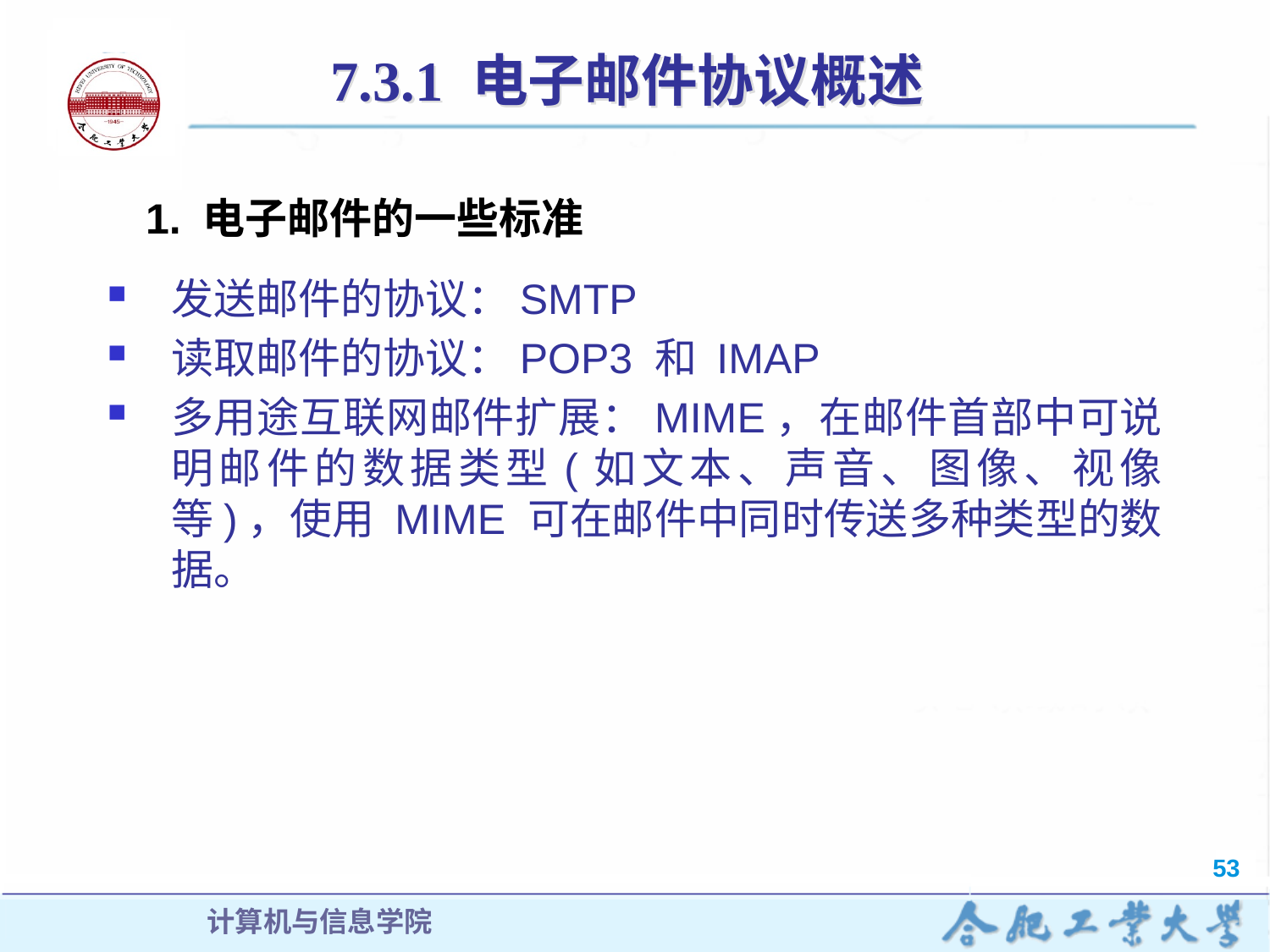

7.3.1 电子邮件协议概述
1. 电子邮件的一些标准
发送邮件的协议：SMTP
读取邮件的协议：POP3 和 IMAP
多用途互联网邮件扩展：MIME，在邮件首部中可说明邮件的数据类型(如文本、声音、图像、视像等)，使用 MIME 可在邮件中同时传送多种类型的数据。